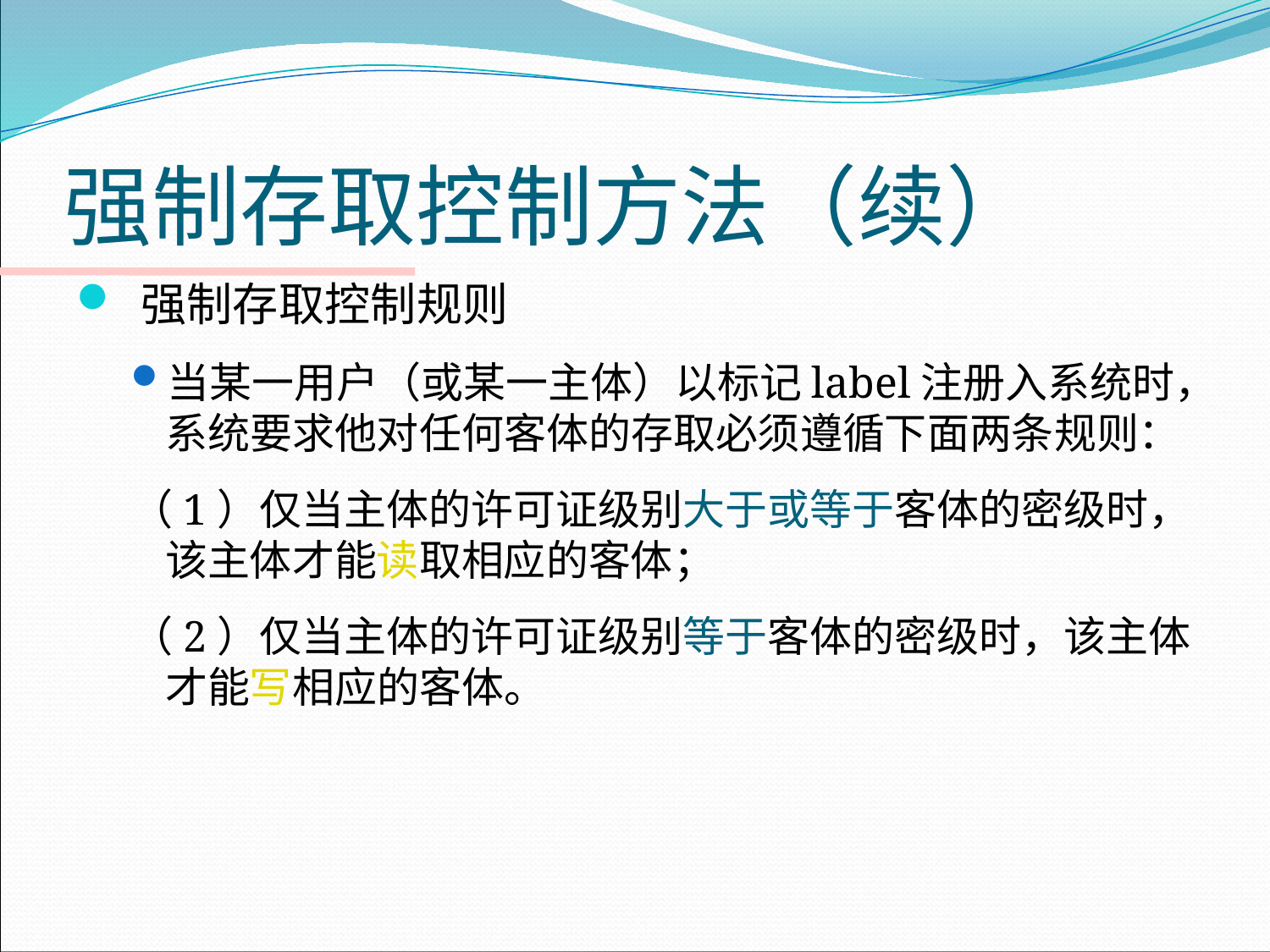

# 强制存取控制方法（续）
 强制存取控制规则
当某一用户（或某一主体）以标记label注册入系统时，系统要求他对任何客体的存取必须遵循下面两条规则：
（1）仅当主体的许可证级别大于或等于客体的密级时，该主体才能读取相应的客体；
（2）仅当主体的许可证级别等于客体的密级时，该主体才能写相应的客体。

451